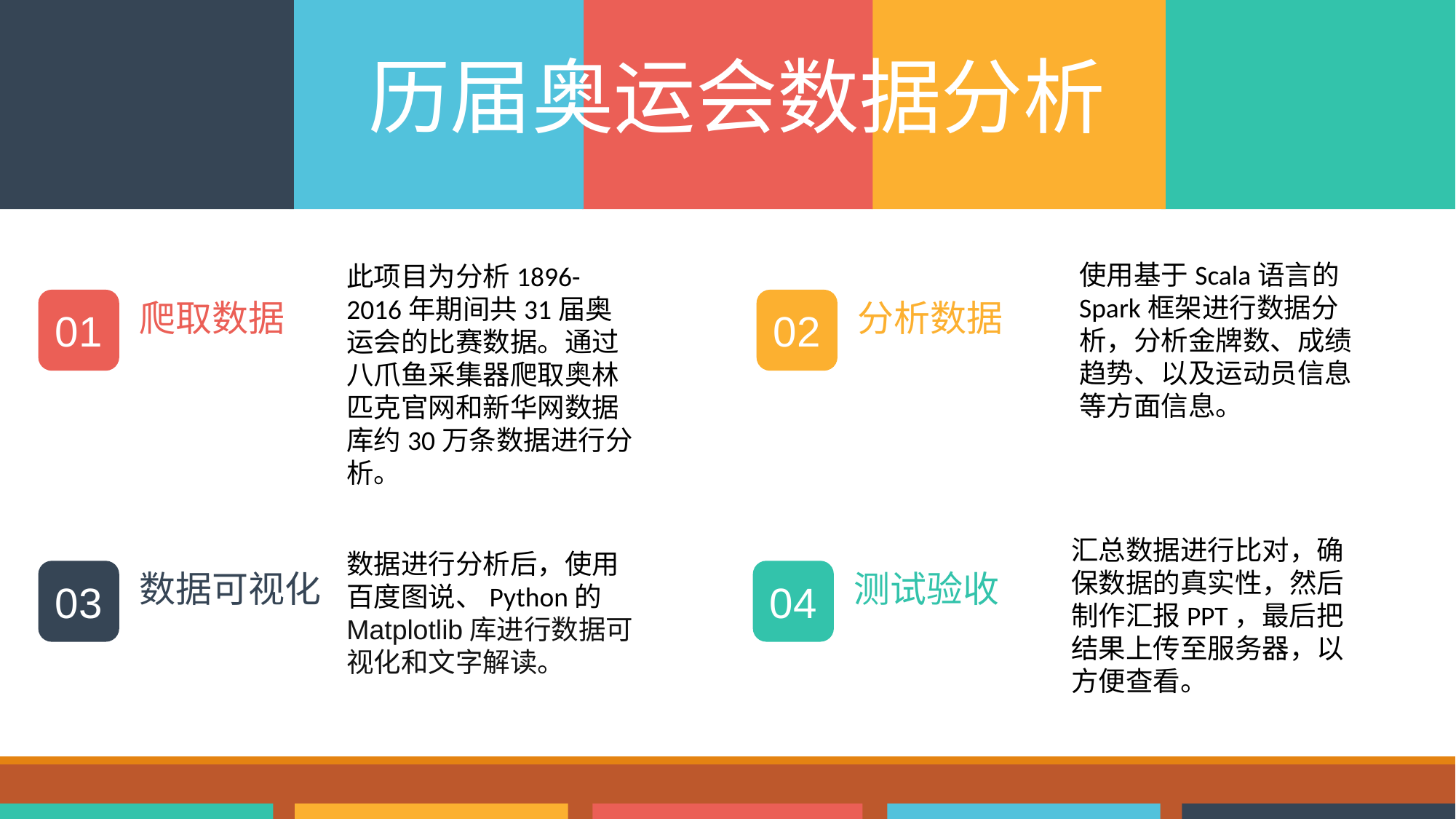

历届奥运会数据分析
使用基于Scala语言的Spark框架进行数据分析，分析金牌数、成绩趋势、以及运动员信息等方面信息。
此项目为分析1896-2016年期间共31届奥运会的比赛数据。通过八爪鱼采集器爬取奥林匹克官网和新华网数据库约30万条数据进行分析。
01
爬取数据
02
分析数据
汇总数据进行比对，确保数据的真实性，然后制作汇报PPT，最后把结果上传至服务器，以方便查看。
数据进行分析后，使用百度图说、Python的Matplotlib库进行数据可视化和文字解读。
04
测试验收
03
数据可视化